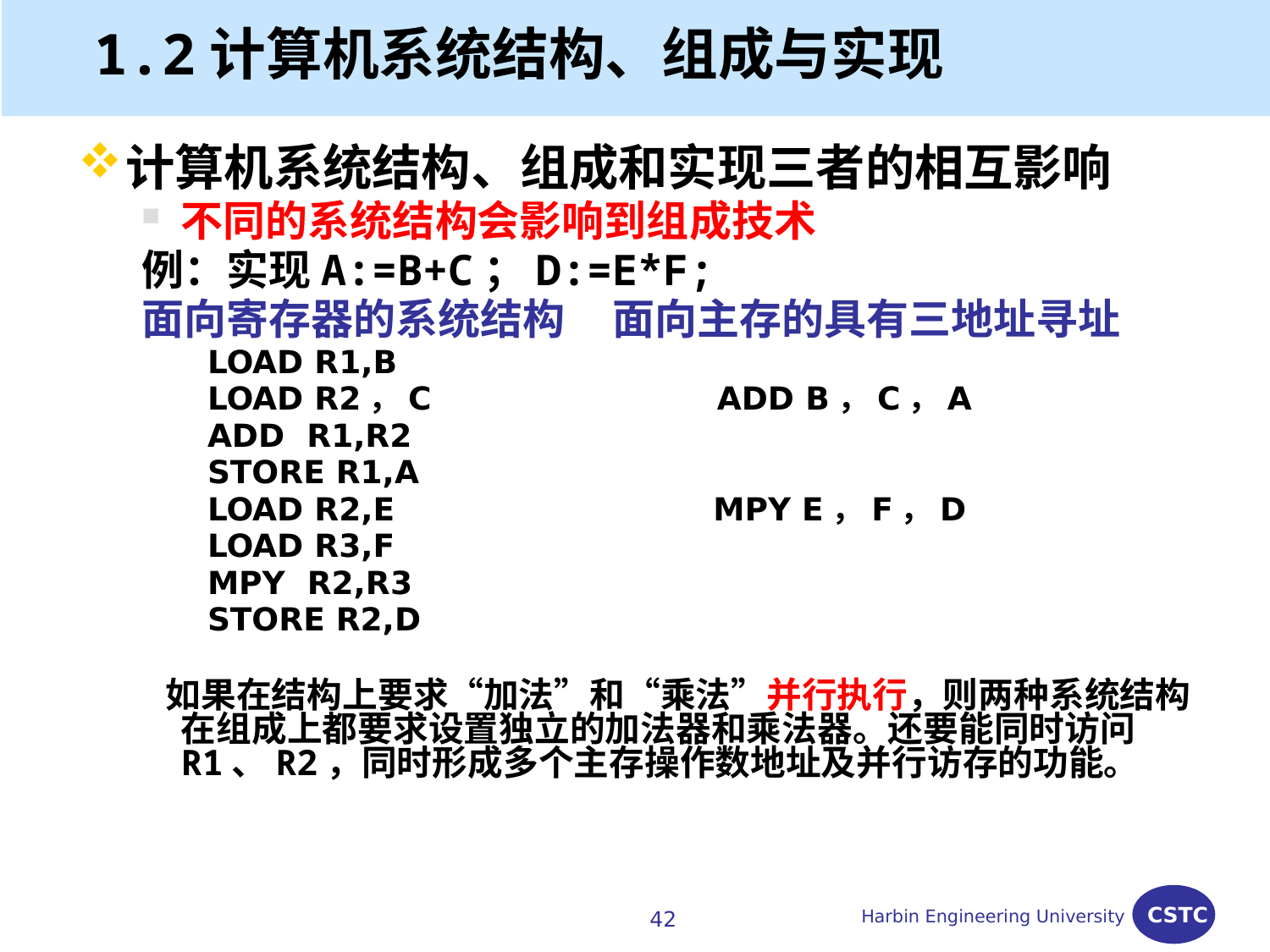

# 1.2计算机系统结构、组成与实现
计算机系统结构、组成和实现三者的相互影响
不同的系统结构会影响到组成技术
例：实现A:=B+C；D:=E*F;
面向寄存器的系统结构     面向主存的具有三地址寻址
      LOAD R1,B
      LOAD R2，C                          ADD B，C，A
      ADD  R1,R2
      STORE R1,A
      LOAD R2,E                             MPY E，F，D
      LOAD R3,F
      MPY  R2,R3
      STORE R2,D

  如果在结构上要求“加法”和“乘法”并行执行，则两种系统结构在组成上都要求设置独立的加法器和乘法器。还要能同时访问R1、R2，同时形成多个主存操作数地址及并行访存的功能。

42
Harbin Engineering University